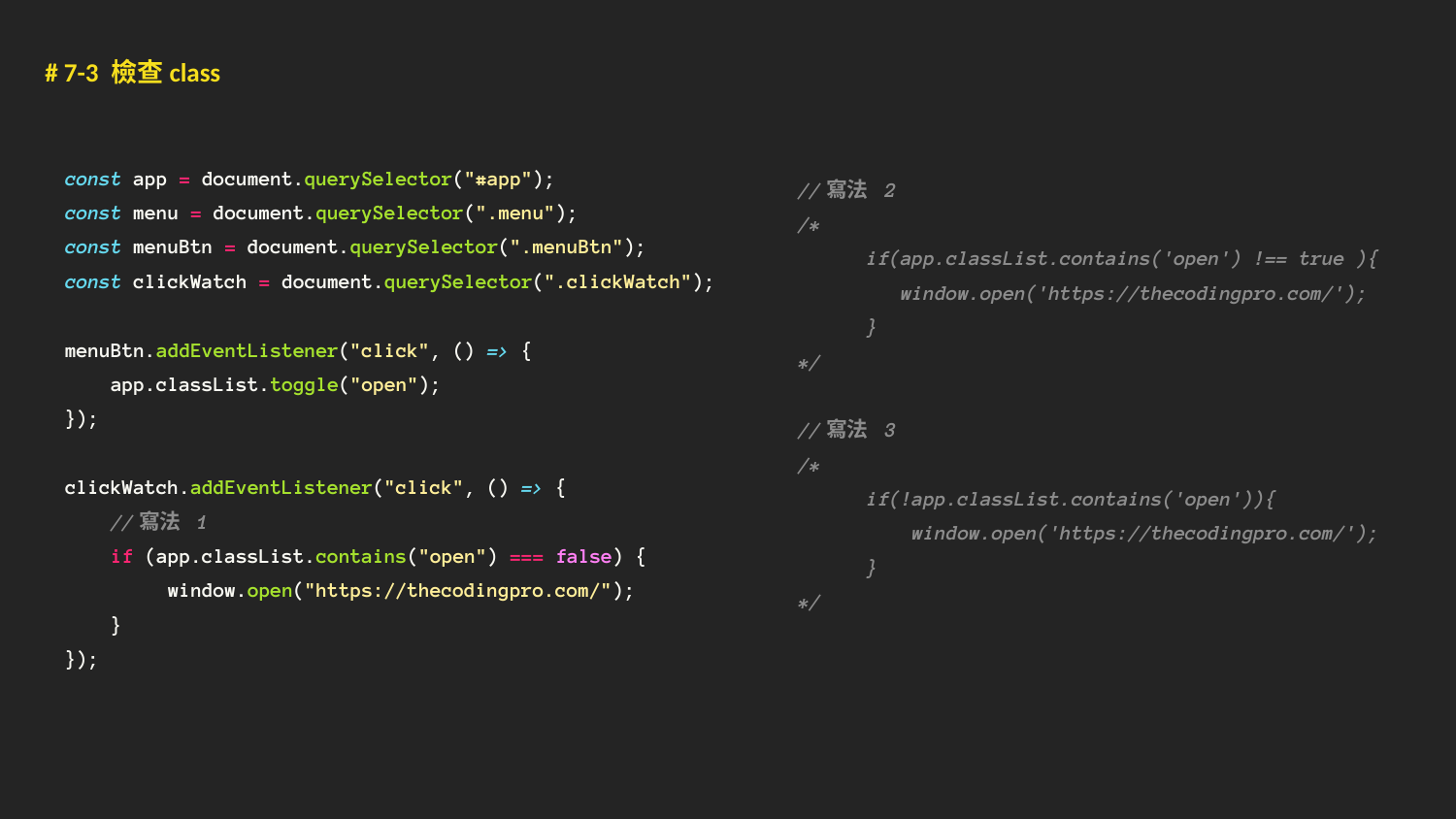

# 7-3 檢查class

//寫法 2
/*
      if(app.classList.contains('open') !== true ){
         window.open('https://thecodingpro.com/');
      }
*/

//寫法 3
/*
      if(!app.classList.contains('open')){
          window.open('https://thecodingpro.com/');
      }
*/
const app = document.querySelector("#app");
const menu = document.querySelector(".menu");
const menuBtn = document.querySelector(".menuBtn");
const clickWatch = document.querySelector(".clickWatch");

menuBtn.addEventListener("click", () => {
    app.classList.toggle("open");
});

clickWatch.addEventListener("click", () => {
    //寫法 1
    if (app.classList.contains("open") === false) {
         window.open("https://thecodingpro.com/");
    }
});